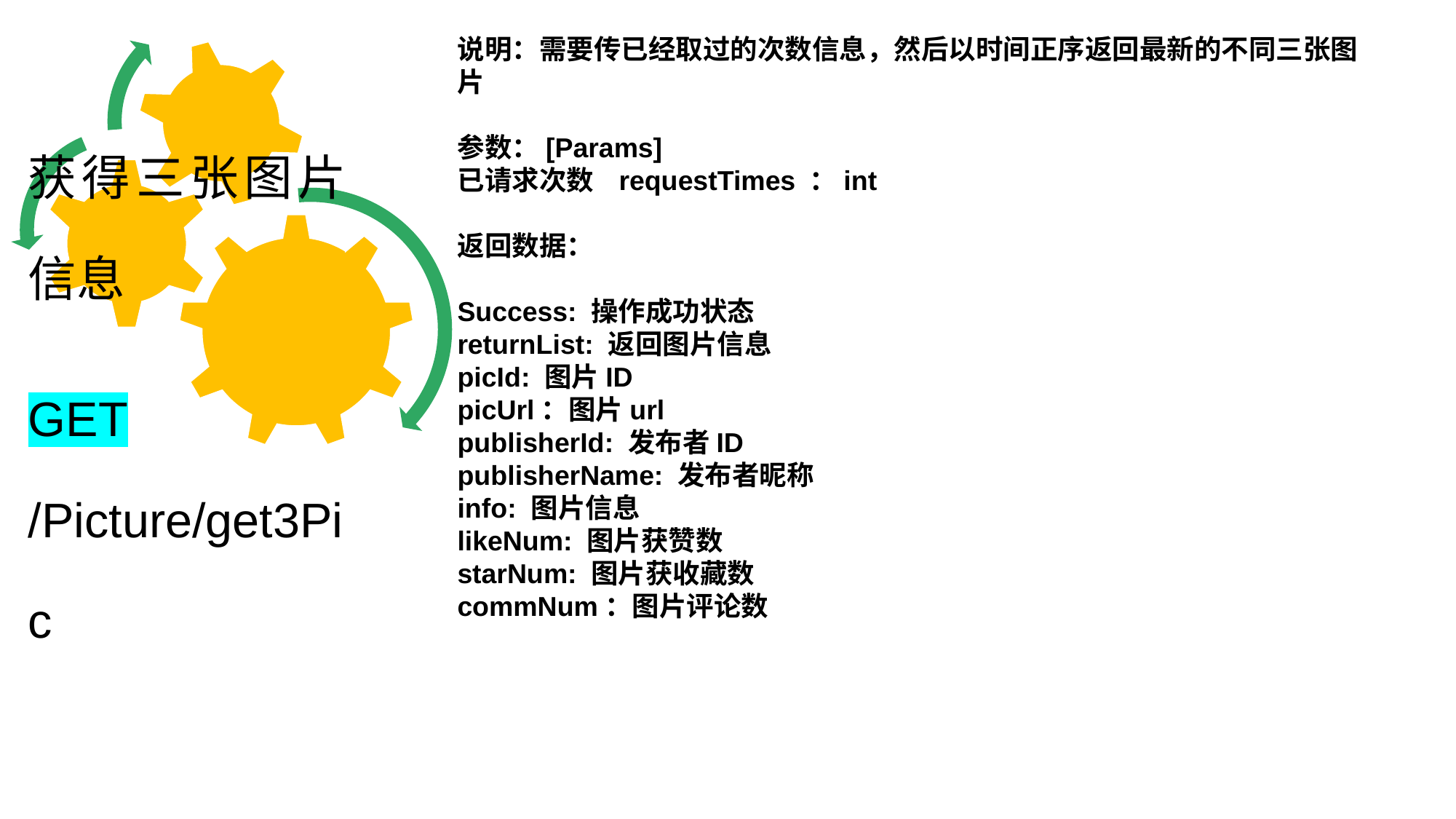

说明：需要传已经取过的次数信息，然后以时间正序返回最新的不同三张图片

参数：[Params]
已请求次数   requestTimes ：int

返回数据：

Success: 操作成功状态
returnList: 返回图片信息
picId: 图片ID
picUrl：图片url
publisherId: 发布者ID
publisherName: 发布者昵称
info: 图片信息
likeNum: 图片获赞数
starNum: 图片获收藏数
commNum：图片评论数
获得三张图片信息
GET /Picture/get3Pic